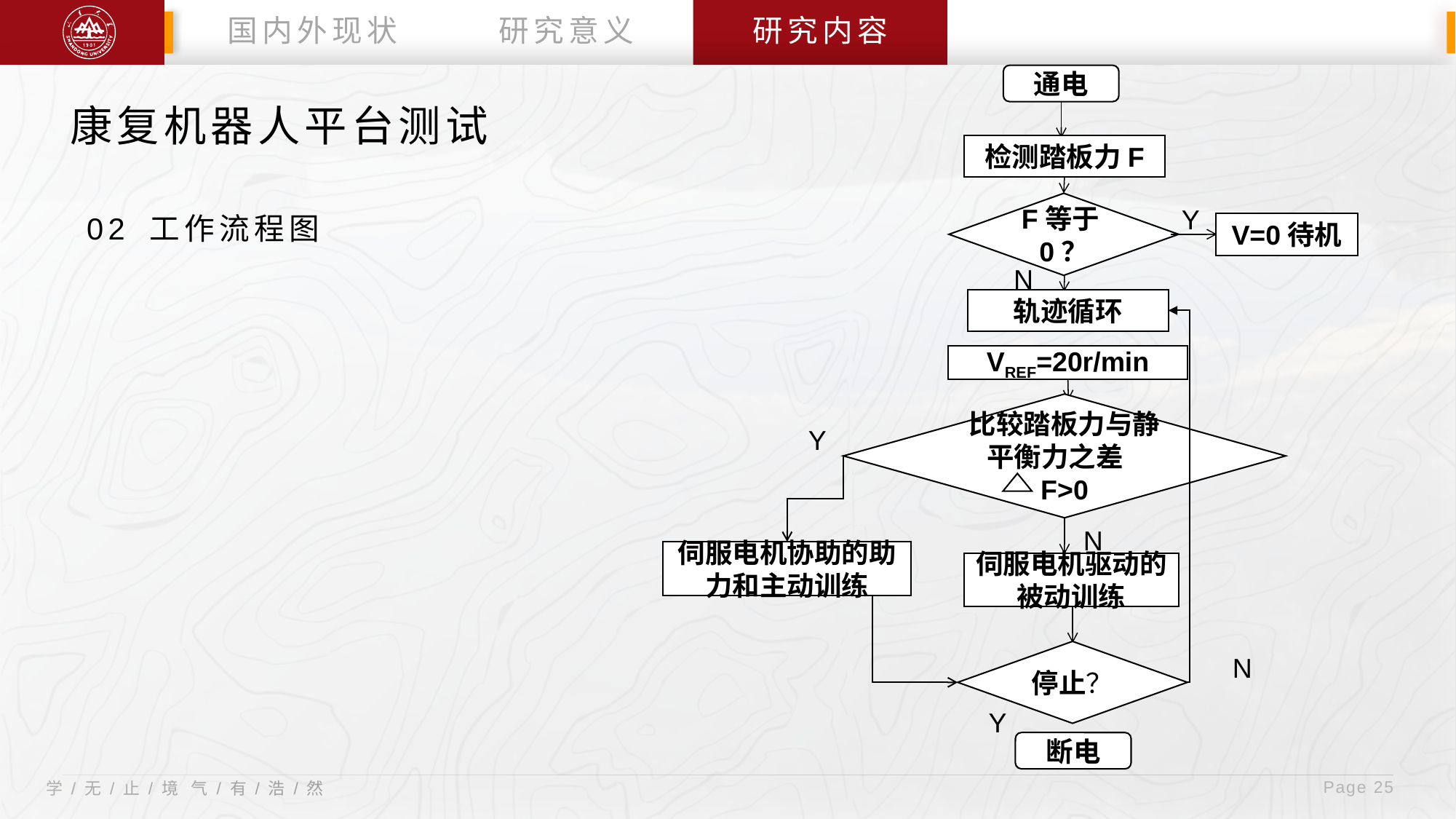

国内外现状
研究意义
研究内容

通电
检测踏板力F
F等于0？
Y
V=0待机
N
轨迹循环
VREF=20r/min
比较踏板力与静平衡力之差    F>0

Y
N
伺服电机协助的助力和主动训练
伺服电机驱动的被动训练
停止？
N
Y
断电
康复机器人平台测试
02 工作流程图
  Page 25